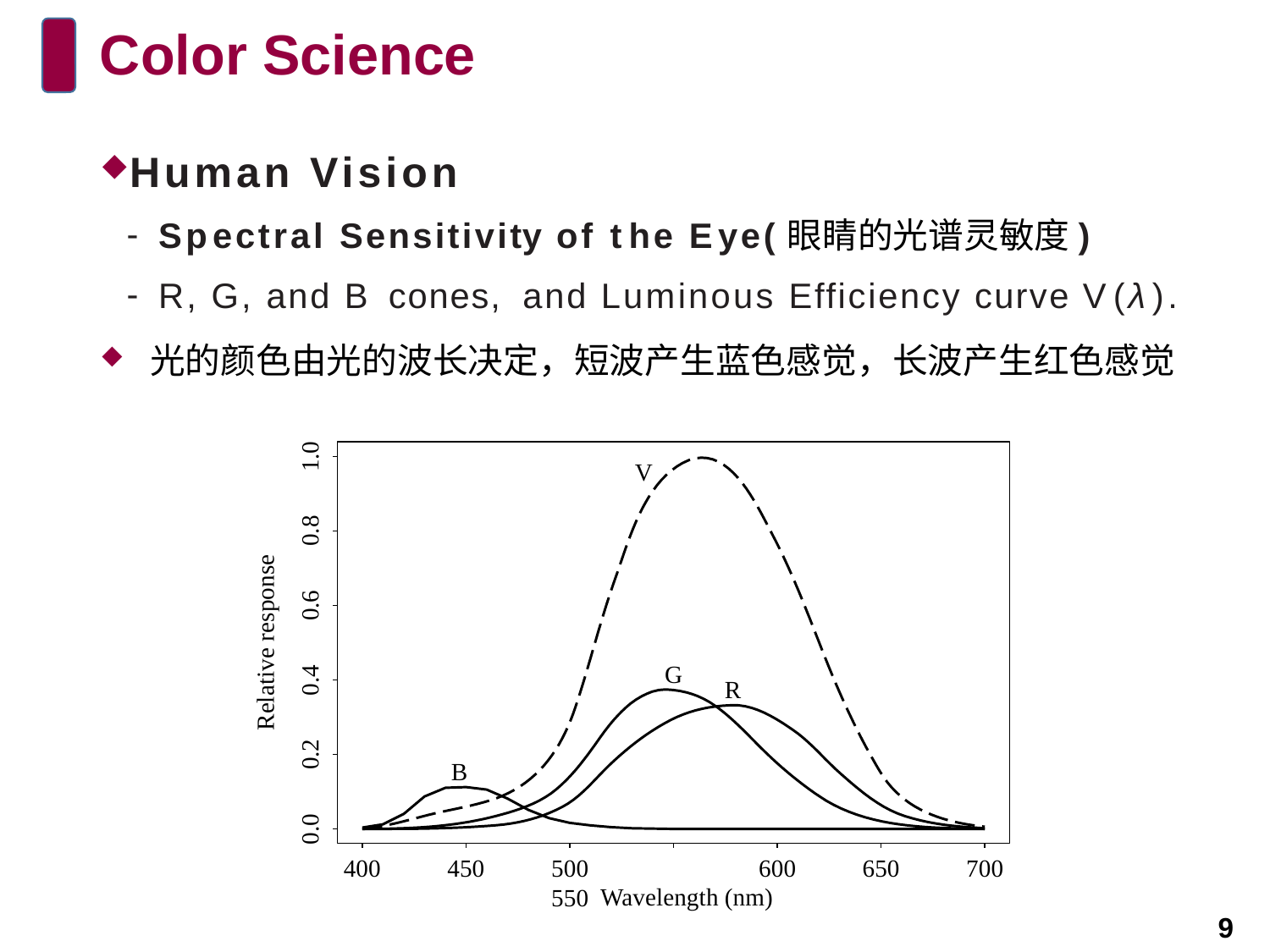

# Color Science
Human Vision
Spectral Sensitivity of the Eye(眼睛的光谱灵敏度)
R, G, and B cones,  and Luminous Efficiency curve V(λ).
光的颜色由光的波长决定，短波产生蓝色感觉，长波产生红色感觉

1.0

V

0.8

Relative response
0.6

G
0.4
R

0.2

B

0.0

400
450
500	550
600
650
700
Wavelength (nm)
9